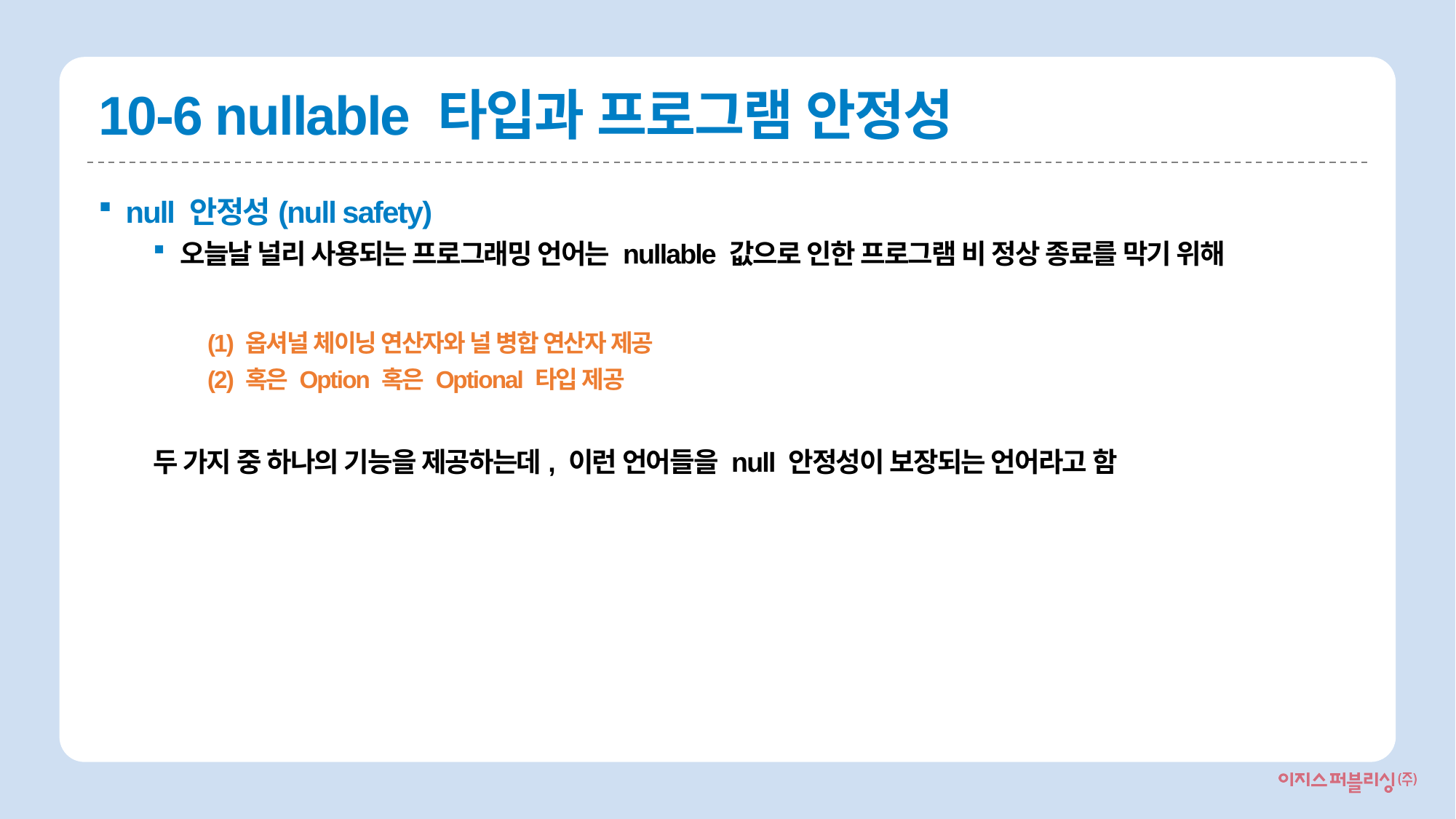

# 10-6 nullable 타입과 프로그램 안정성
null 안정성(null safety)
오늘날 널리 사용되는 프로그래밍 언어는 nullable 값으로 인한 프로그램 비 정상 종료를 막기 위해

(1) 옵셔널 체이닝 연산자와 널 병합 연산자 제공
(2) 혹은 Option 혹은 Optional 타입 제공

두 가지 중 하나의 기능을 제공하는데, 이런 언어들을 null 안정성이 보장되는 언어라고 함